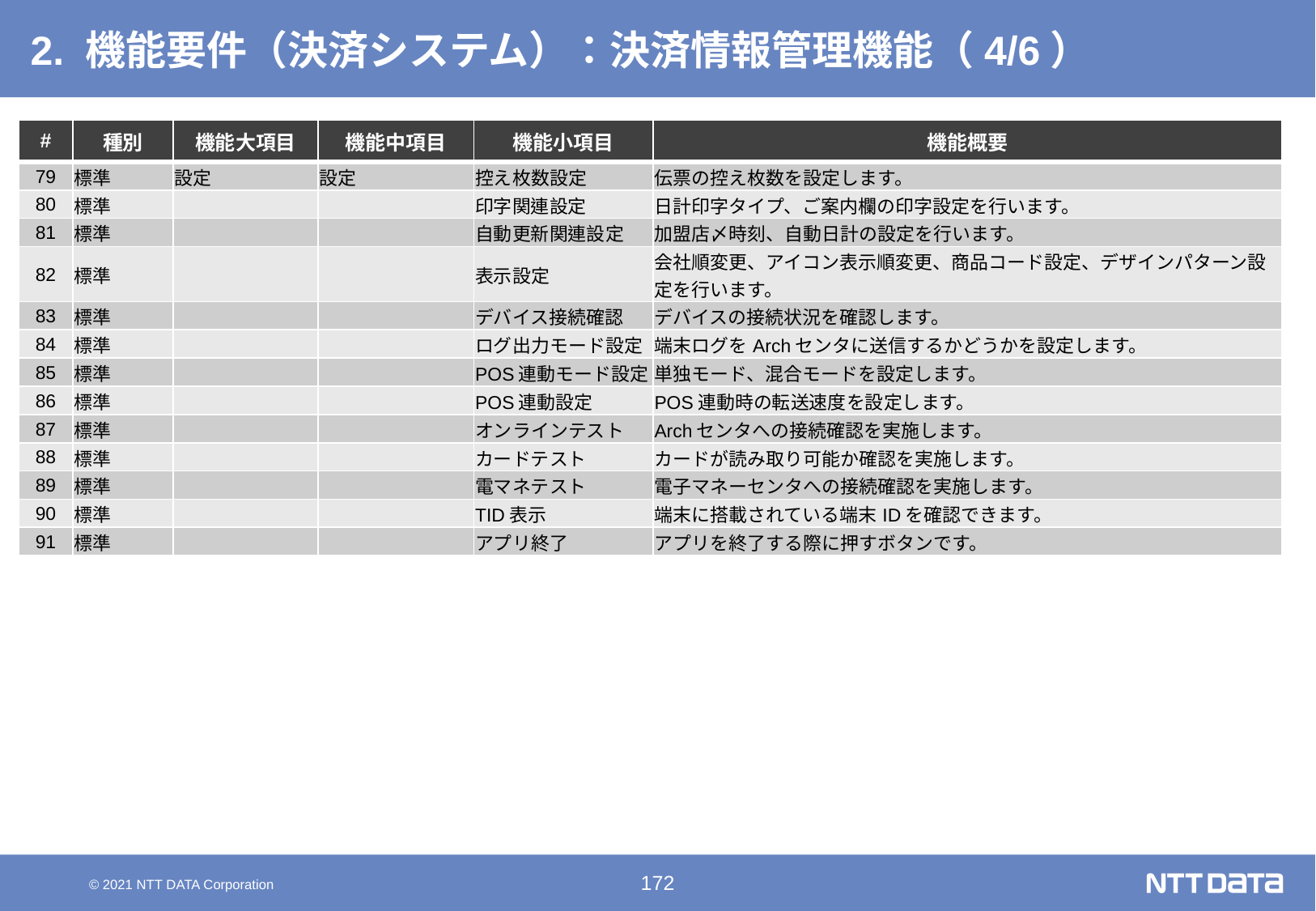

# 2. 機能要件（決済システム）：決済情報管理機能（4/6）
| # | 種別 | 機能大項目 | 機能中項目 | 機能小項目 | 機能概要 |
| --- | --- | --- | --- | --- | --- |
| 79 | 標準 | 設定 | 設定 | 控え枚数設定 | 伝票の控え枚数を設定します。 |
| 80 | 標準 |  |  | 印字関連設定 | 日計印字タイプ、ご案内欄の印字設定を行います。 |
| 81 | 標準 |  |  | 自動更新関連設定 | 加盟店〆時刻、自動日計の設定を行います。 |
| 82 | 標準 |  |  | 表示設定 | 会社順変更、アイコン表示順変更、商品コード設定、デザインパターン設定を行います。 |
| 83 | 標準 |  |  | デバイス接続確認 | デバイスの接続状況を確認します。 |
| 84 | 標準 |  |  | ログ出力モード設定 | 端末ログをArchセンタに送信するかどうかを設定します。 |
| 85 | 標準 |  |  | POS連動モード設定 | 単独モード、混合モードを設定します。 |
| 86 | 標準 |  |  | POS連動設定 | POS連動時の転送速度を設定します。 |
| 87 | 標準 |  |  | オンラインテスト | Archセンタへの接続確認を実施します。 |
| 88 | 標準 |  |  | カードテスト | カードが読み取り可能か確認を実施します。 |
| 89 | 標準 |  |  | 電マネテスト | 電子マネーセンタへの接続確認を実施します。 |
| 90 | 標準 |  |  | TID表示 | 端末に搭載されている端末IDを確認できます。 |
| 91 | 標準 |  |  | アプリ終了 | アプリを終了する際に押すボタンです。 |